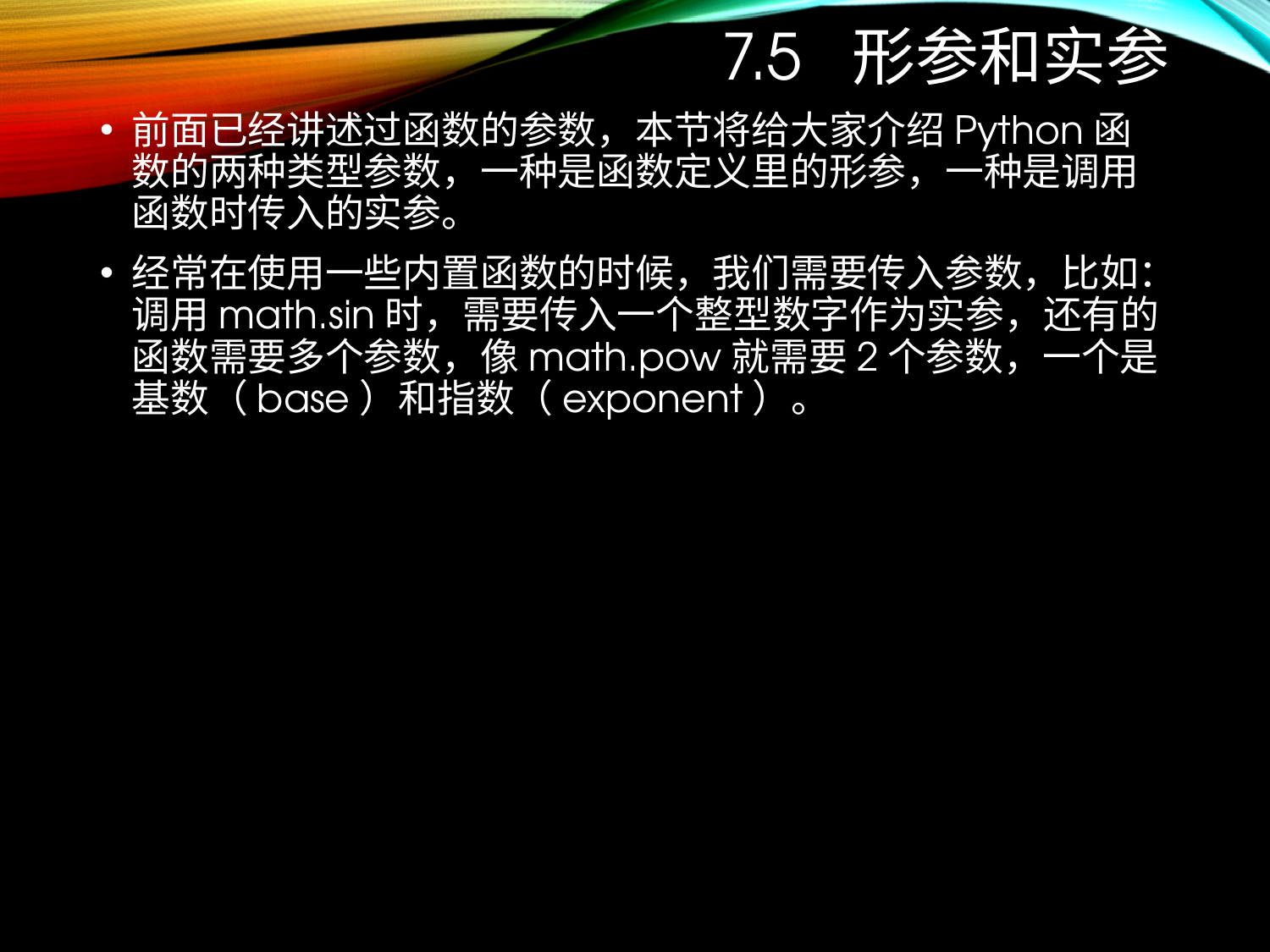

# 7.5  形参和实参
前面已经讲述过函数的参数，本节将给大家介绍Python函数的两种类型参数，一种是函数定义里的形参，一种是调用函数时传入的实参。
经常在使用一些内置函数的时候，我们需要传入参数，比如：调用math.sin时，需要传入一个整型数字作为实参，还有的函数需要多个参数，像math.pow就需要2个参数，一个是基数（base）和指数（exponent）。